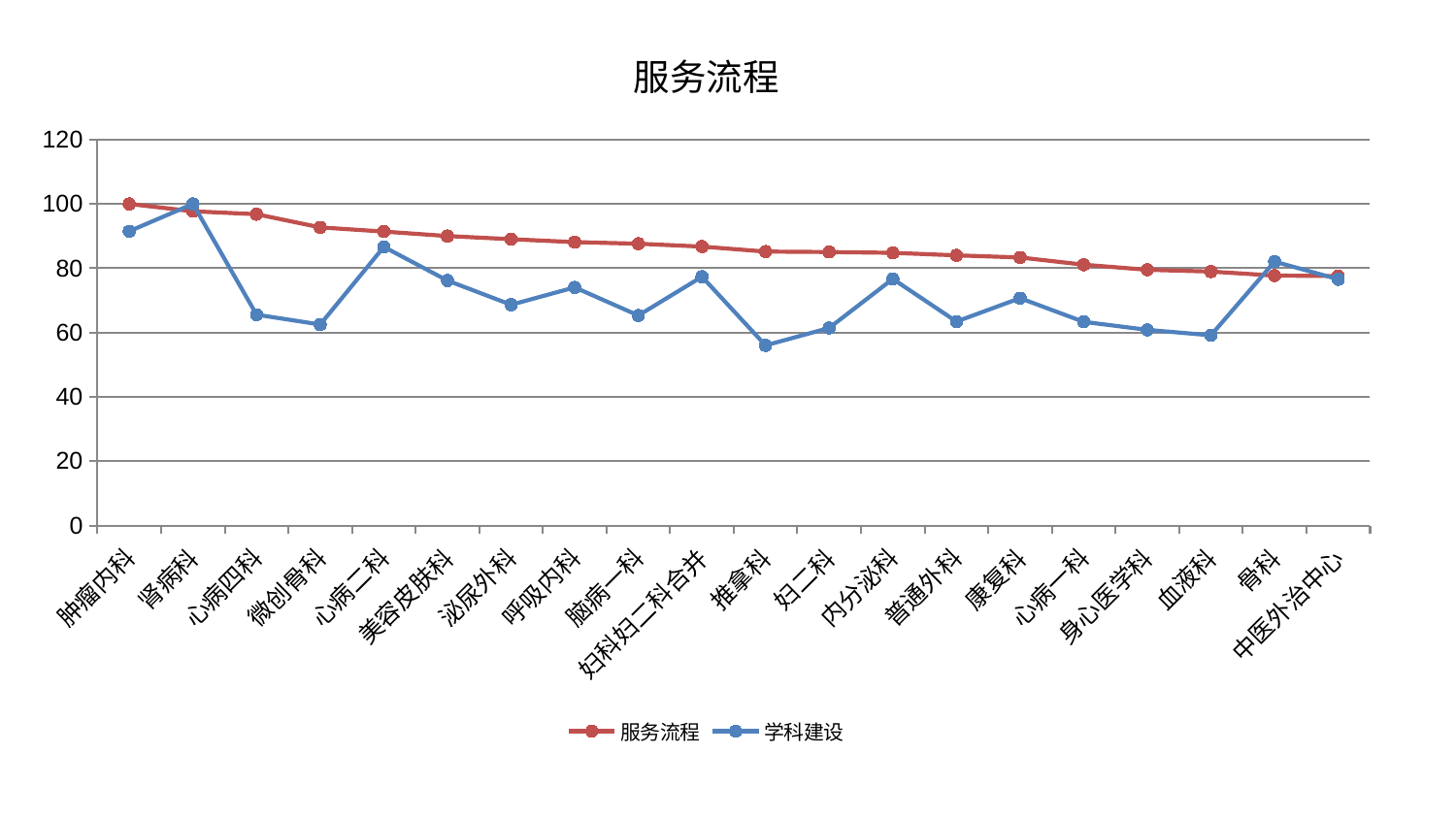

### Chart: 服务流程

| Category | 服务流程 | 学科建设 |
|---|---|---|
| 肿瘤内科 | 100.0 | 91.5093284344847 |
| 肾病科 | 97.71037262647859 | 100.0 |
| 心病四科 | 96.80821792773104 | 65.57568870379559 |
| 微创骨科 | 92.71633575707789 | 62.494833144272775 |
| 心病二科 | 91.40532083865473 | 86.65243352750646 |
| 美容皮肤科 | 90.014738109534 | 76.17575716746923 |
| 泌尿外科 | 89.03070443835263 | 68.65559317111087 |
| 呼吸内科 | 88.12164759825616 | 74.04593433497494 |
| 脑病一科 | 87.62246804787873 | 65.32363982861447 |
| 妇科妇二科合并 | 86.74752597643202 | 77.3702080405598 |
| 推拿科 | 85.18824778391769 | 56.0143584968443 |
| 妇二科 | 85.04196018010967 | 61.43438310695822 |
| 内分泌科 | 84.80155862109503 | 76.6823035635177 |
| 普通外科 | 84.0073141568234 | 63.428647424115795 |
| 康复科 | 83.35664080358428 | 70.70131106674101 |
| 心病一科 | 81.10938076100733 | 63.34136109022878 |
| 身心医学科 | 79.53068685782358 | 60.85298085564142 |
| 血液科 | 78.97117854817631 | 59.15767843245242 |
| 骨科 | 77.72107845879428 | 82.07437946750092 |
| 中医外治中心 | 77.58457088728358 | 76.57862940862998 |
254